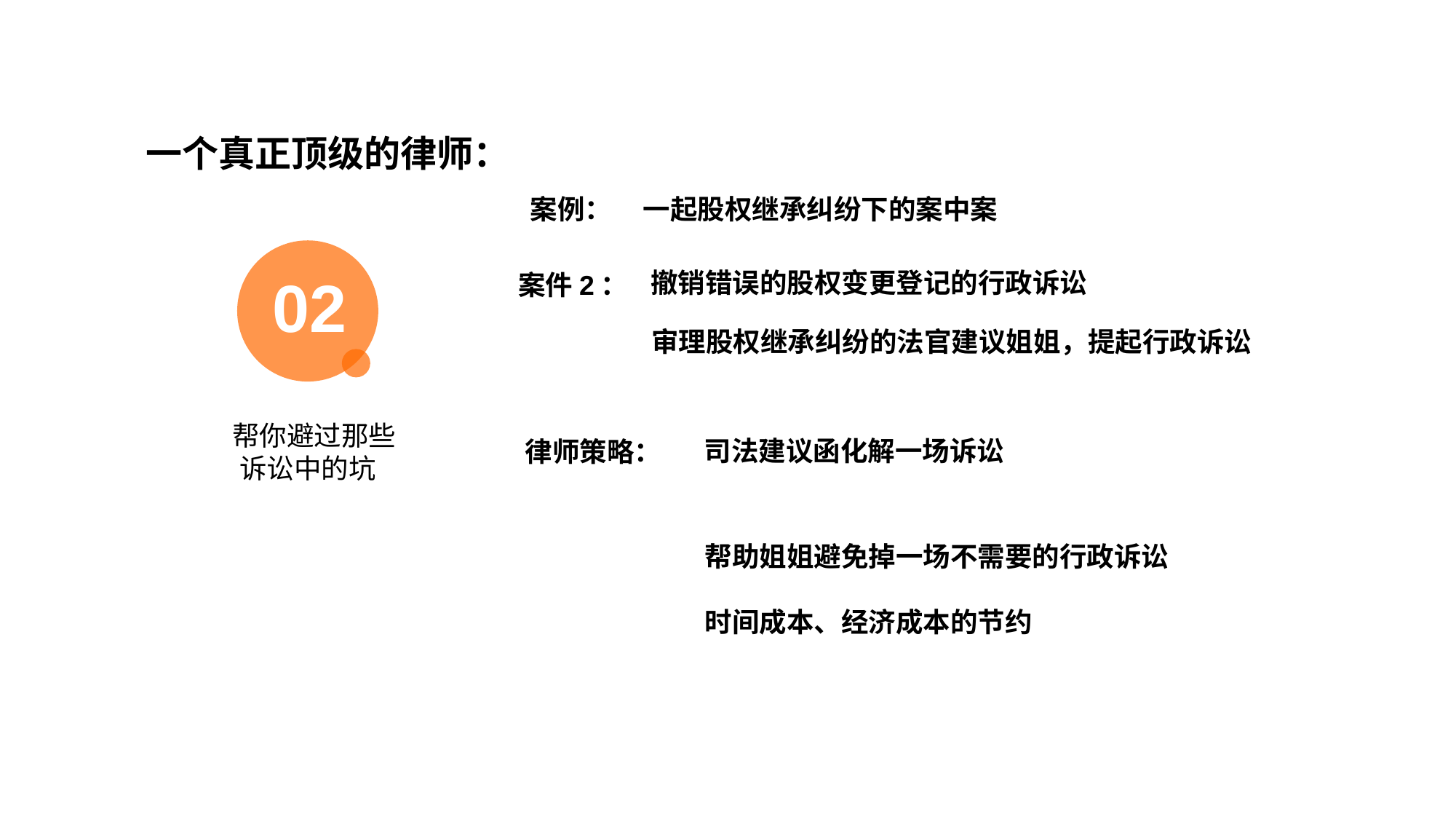

目录展示如果想增加/去除观点数量，复制增加/去除，间距均分
一个真正顶级的律师：
案例：     一起股权继承纠纷下的案中案

02
撤销错误的股权变更登记的行政诉讼
案件2：
审理股权继承纠纷的法官建议姐姐，提起行政诉讼

 帮你避过那些
诉讼中的坑
司法建议函化解一场诉讼
律师策略：
帮助姐姐避免掉一场不需要的行政诉讼

时间成本、经济成本的节约